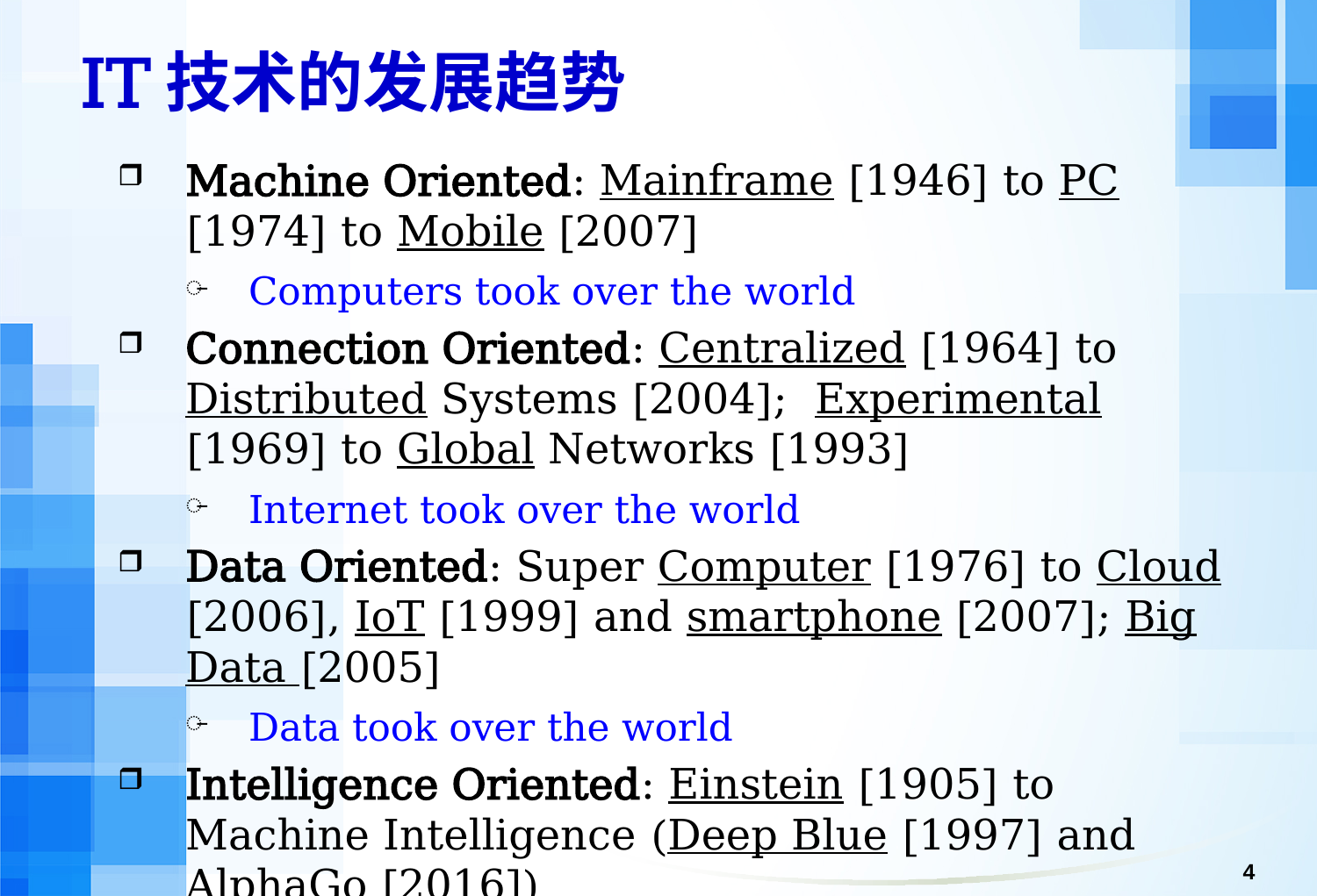

# IT技术的发展趋势
Machine Oriented: Mainframe [1946] to PC [1974] to Mobile [2007]
Computers took over the world
Connection Oriented: Centralized [1964] to Distributed Systems [2004];  Experimental [1969] to Global Networks [1993]
Internet took over the world
Data Oriented: Super Computer [1976] to Cloud [2006], IoT [1999] and smartphone [2007]; Big Data [2005]
Data took over the world
Intelligence Oriented: Einstein [1905] to Machine Intelligence (Deep Blue [1997] and AlphaGo [2016])
AI is taking over the world
4